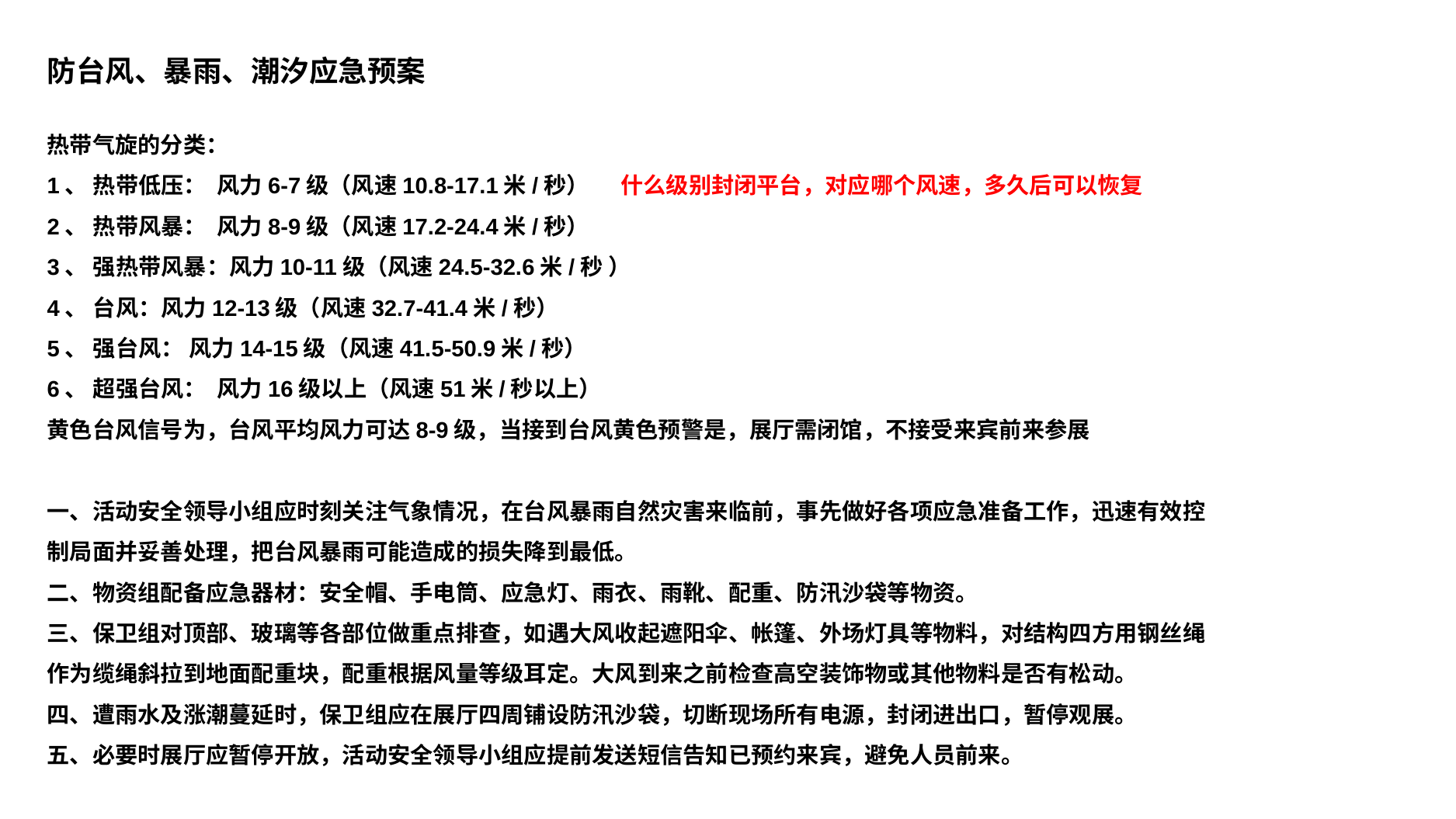

防台风、暴雨、潮汐应急预案
热带气旋的分类：
1、 热带低压：  风力6-7级（风速10.8-17.1米/秒）      什么级别封闭平台，对应哪个风速，多久后可以恢复
2、 热带风暴：  风力8-9级（风速17.2-24.4米/秒）
3、 强热带风暴：风力10-11级（风速24.5-32.6米/秒 ）
4、 台风：风力12-13级（风速32.7-41.4米/秒）
5、 强台风： 风力14-15级（风速41.5-50.9米/秒）
6、 超强台风：  风力16级以上（风速51米/秒以上）
黄色台风信号为，台风平均风力可达8-9级，当接到台风黄色预警是，展厅需闭馆，不接受来宾前来参展

一、活动安全领导小组应时刻关注气象情况，在台风暴雨自然灾害来临前，事先做好各项应急准备工作，迅速有效控制局面并妥善处理，把台风暴雨可能造成的损失降到最低。
二、物资组配备应急器材：安全帽、手电筒、应急灯、雨衣、雨靴、配重、防汛沙袋等物资。
三、保卫组对顶部、玻璃等各部位做重点排查，如遇大风收起遮阳伞、帐篷、外场灯具等物料，对结构四方用钢丝绳作为缆绳斜拉到地面配重块，配重根据风量等级耳定。大风到来之前检查高空装饰物或其他物料是否有松动。
四、遭雨水及涨潮蔓延时，保卫组应在展厅四周铺设防汛沙袋，切断现场所有电源，封闭进出口，暂停观展。
五、必要时展厅应暂停开放，活动安全领导小组应提前发送短信告知已预约来宾，避免人员前来。